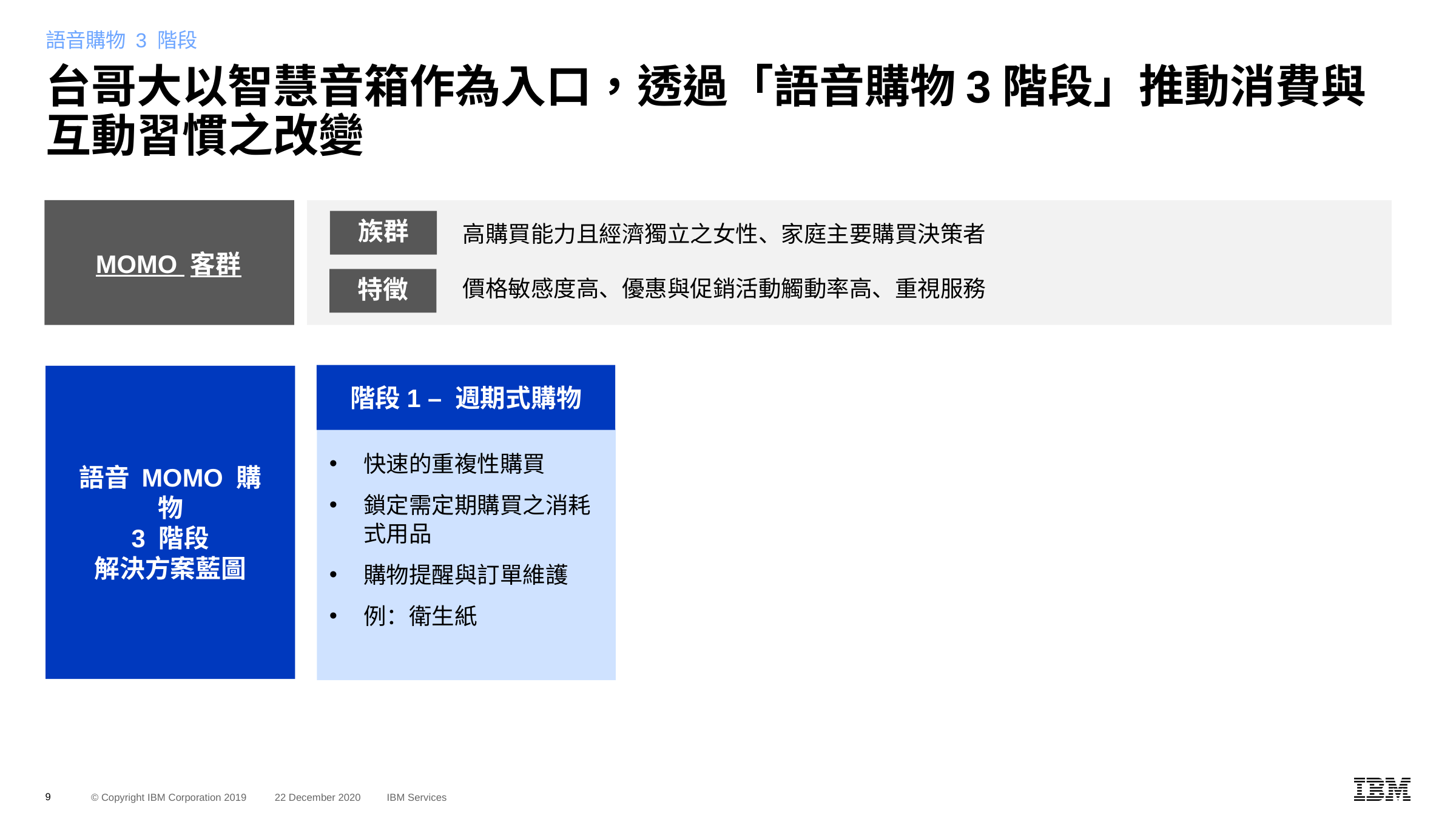

語音購物 3 階段
台哥大以智慧音箱作為入口，透過「語音購物3階段」推動消費與互動習慣之改變

MOMO 客群

高購買能力且經濟獨立之女性、家庭主要購買決策者
族群
特徵
價格敏感度高、優惠與促銷活動觸動率高、重視服務

階段1 – 週期式購物

語音 MOMO 購物
3 階段
解決方案藍圖

快速的重複性購買
鎖定需定期購買之消耗式用品
購物提醒與訂單維護
例：衛生紙